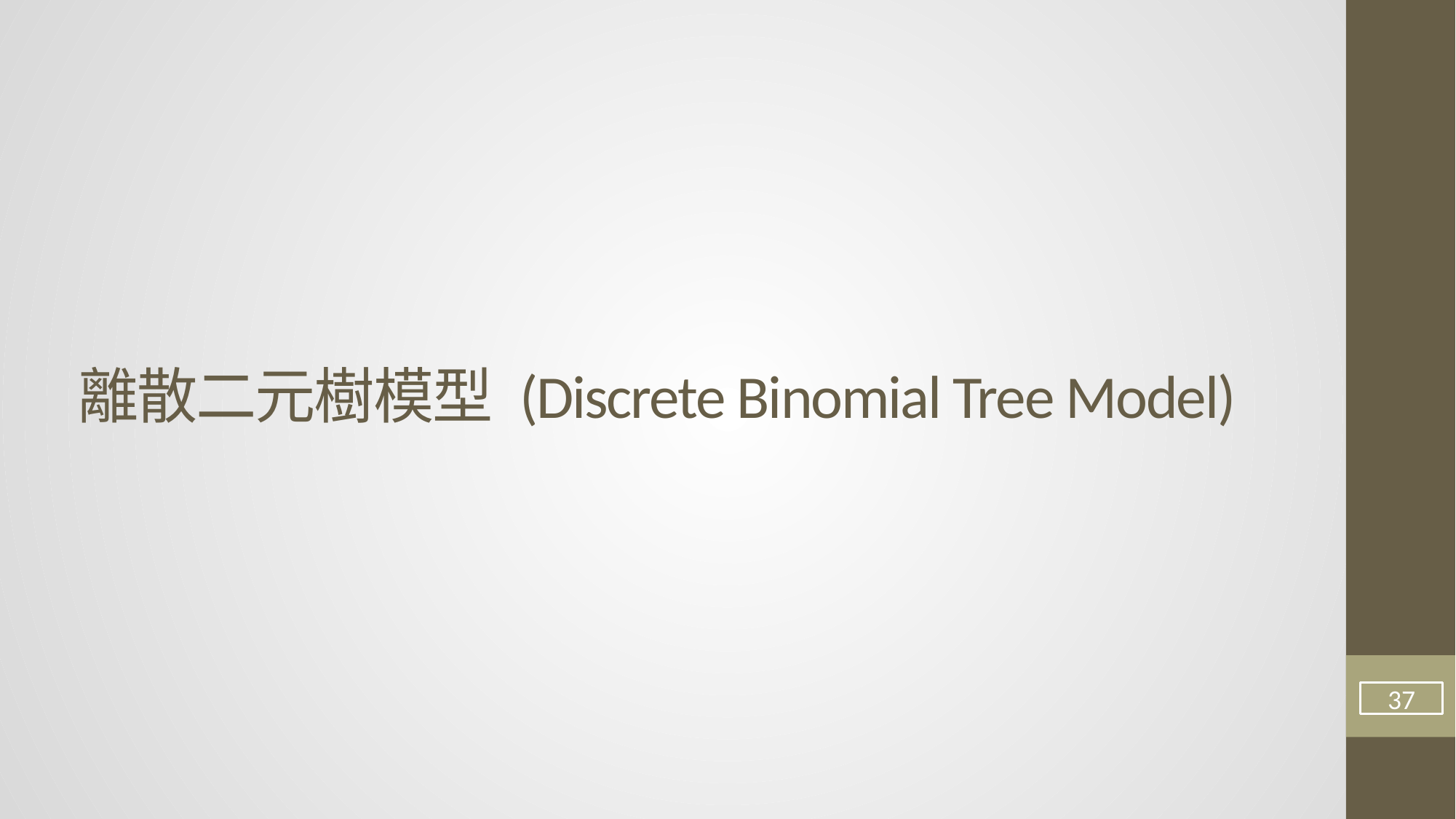

# 離散二元樹模型 (Discrete Binomial Tree Model)
37